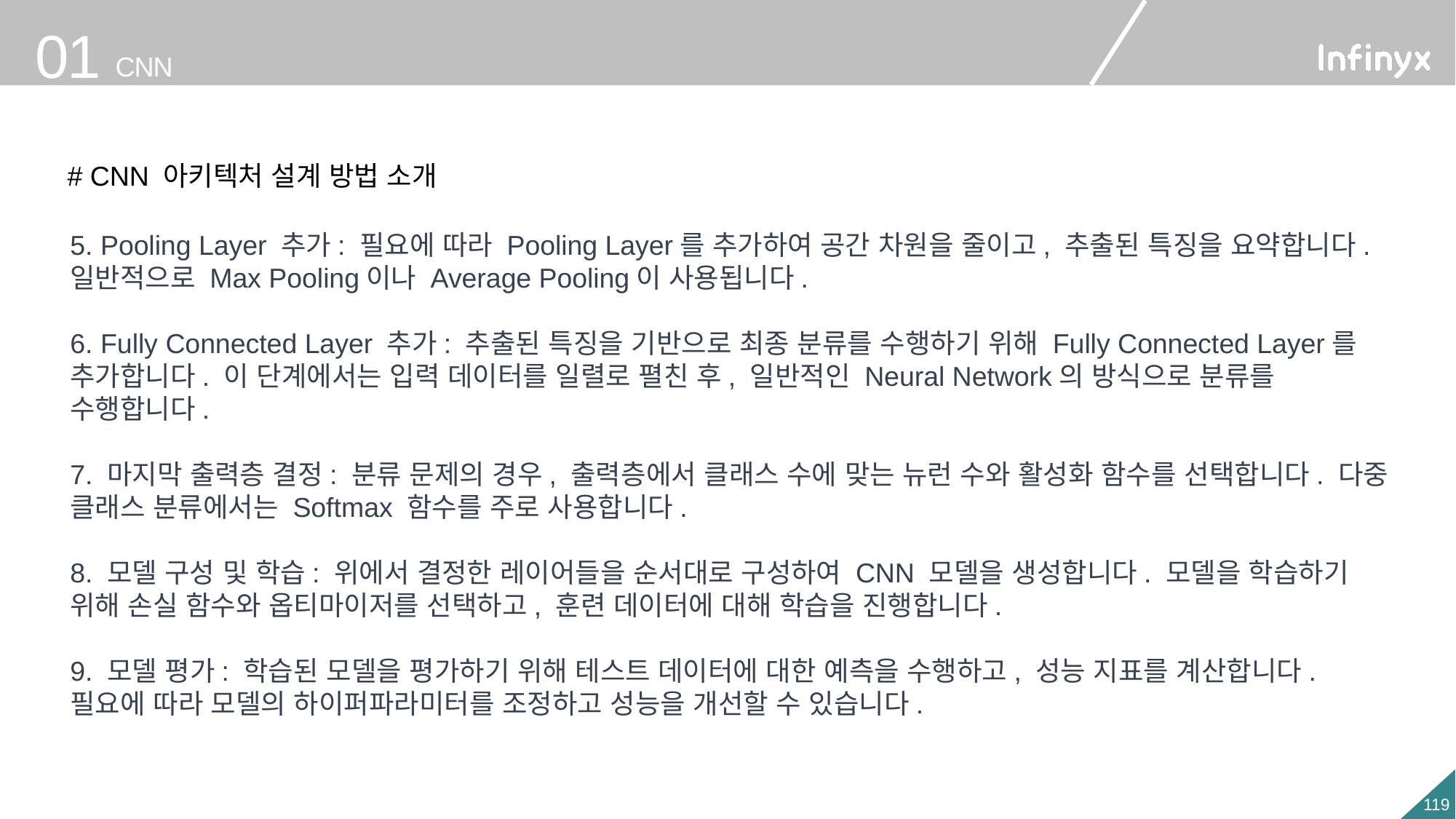

# CNN 아키텍처 설계 방법 소개
5. Pooling Layer 추가: 필요에 따라 Pooling Layer를 추가하여 공간 차원을 줄이고, 추출된 특징을 요약합니다. 일반적으로 Max Pooling이나 Average Pooling이 사용됩니다.

6. Fully Connected Layer 추가: 추출된 특징을 기반으로 최종 분류를 수행하기 위해 Fully Connected Layer를 추가합니다. 이 단계에서는 입력 데이터를 일렬로 펼친 후, 일반적인 Neural Network의 방식으로 분류를 수행합니다.

7. 마지막 출력층 결정: 분류 문제의 경우, 출력층에서 클래스 수에 맞는 뉴런 수와 활성화 함수를 선택합니다. 다중 클래스 분류에서는 Softmax 함수를 주로 사용합니다.

8. 모델 구성 및 학습: 위에서 결정한 레이어들을 순서대로 구성하여 CNN 모델을 생성합니다. 모델을 학습하기 위해 손실 함수와 옵티마이저를 선택하고, 훈련 데이터에 대해 학습을 진행합니다.

9. 모델 평가: 학습된 모델을 평가하기 위해 테스트 데이터에 대한 예측을 수행하고, 성능 지표를 계산합니다. 필요에 따라 모델의 하이퍼파라미터를 조정하고 성능을 개선할 수 있습니다.